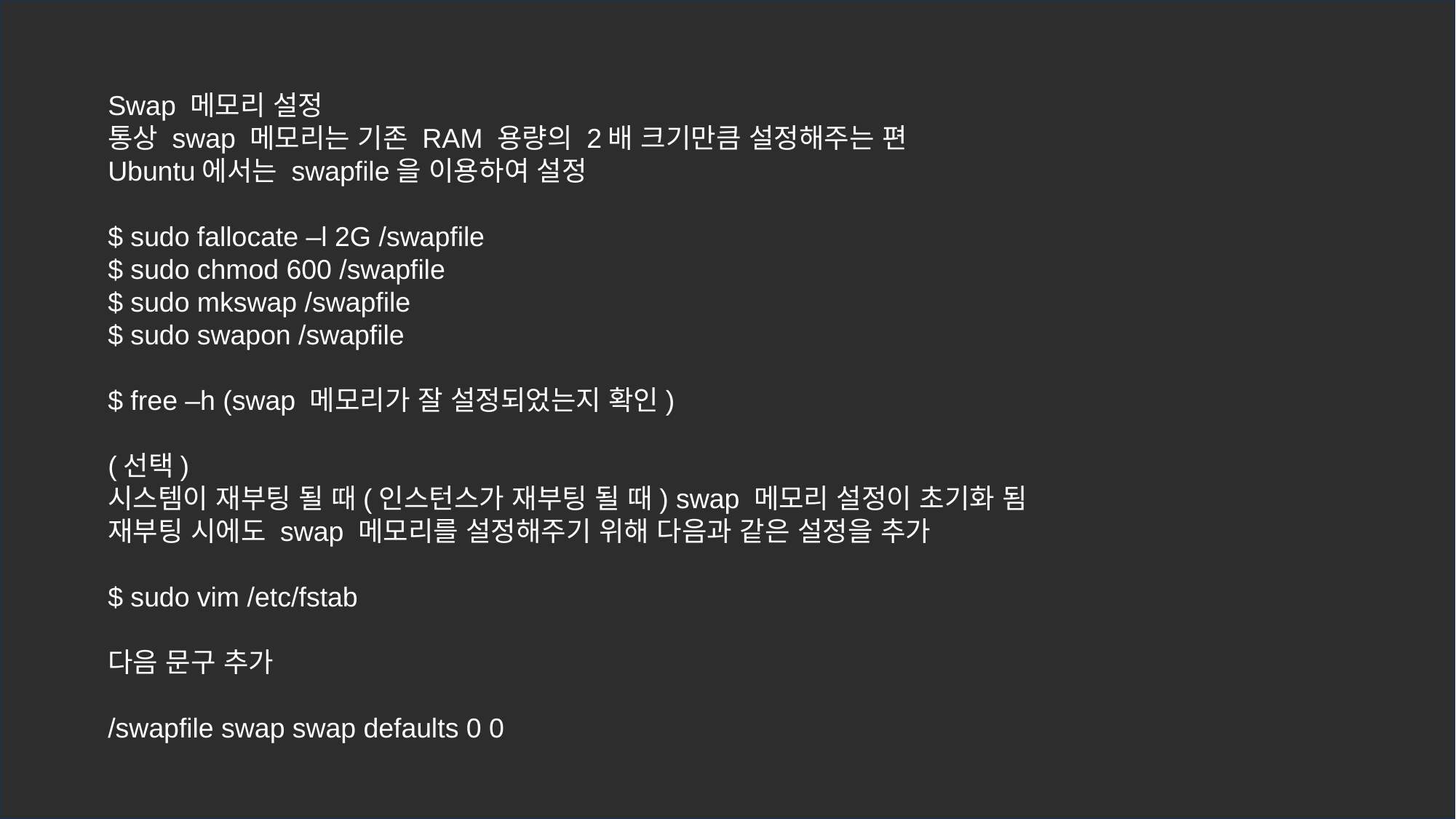

Swap 메모리 설정
통상 swap 메모리는 기존 RAM 용량의 2배 크기만큼 설정해주는 편
Ubuntu에서는 swapfile을 이용하여 설정

$ sudo fallocate –l 2G /swapfile
$ sudo chmod 600 /swapfile
$ sudo mkswap /swapfile
$ sudo swapon /swapfile

$ free –h (swap 메모리가 잘 설정되었는지 확인)

(선택)
시스템이 재부팅 될 때(인스턴스가 재부팅 될 때) swap 메모리 설정이 초기화 됨
재부팅 시에도 swap 메모리를 설정해주기 위해 다음과 같은 설정을 추가

$ sudo vim /etc/fstab

다음 문구 추가

/swapfile swap swap defaults 0 0